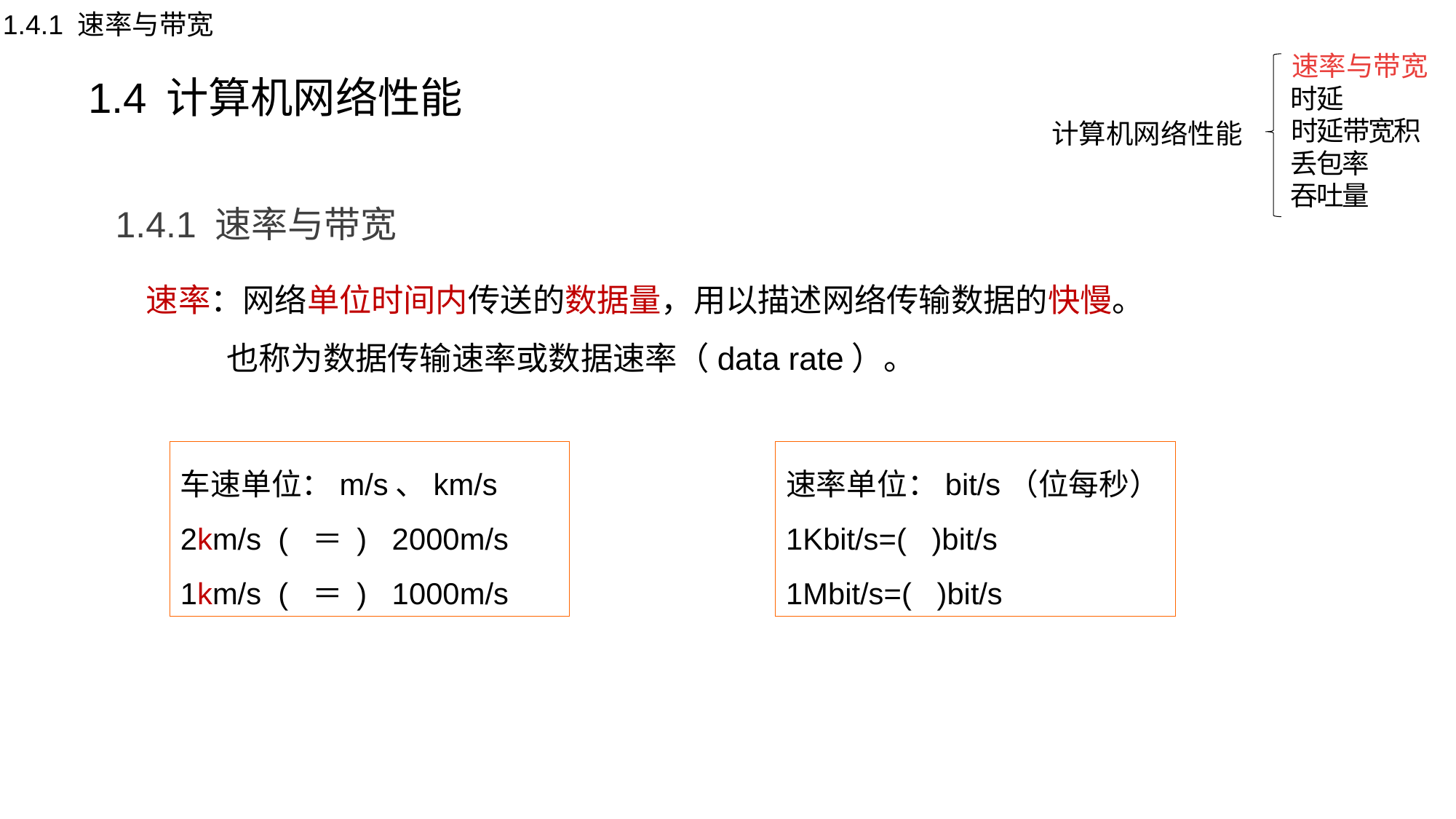

1.4.1 速率与带宽
1.4 计算机网络性能

速率与带宽

时延
计算机网络性能
时延带宽积
丢包率
吞吐量
1.4.1 速率与带宽
速率：网络单位时间内传送的数据量，用以描述网络传输数据的快慢。
          也称为数据传输速率或数据速率（data rate）。
车速单位：m/s、km/s
2km/s  (  ＝ )   2000m/s
1km/s  (  ＝ )   1000m/s
速率单位：bit/s（位每秒）
1Kbit/s=(   )bit/s
1Mbit/s=(   )bit/s